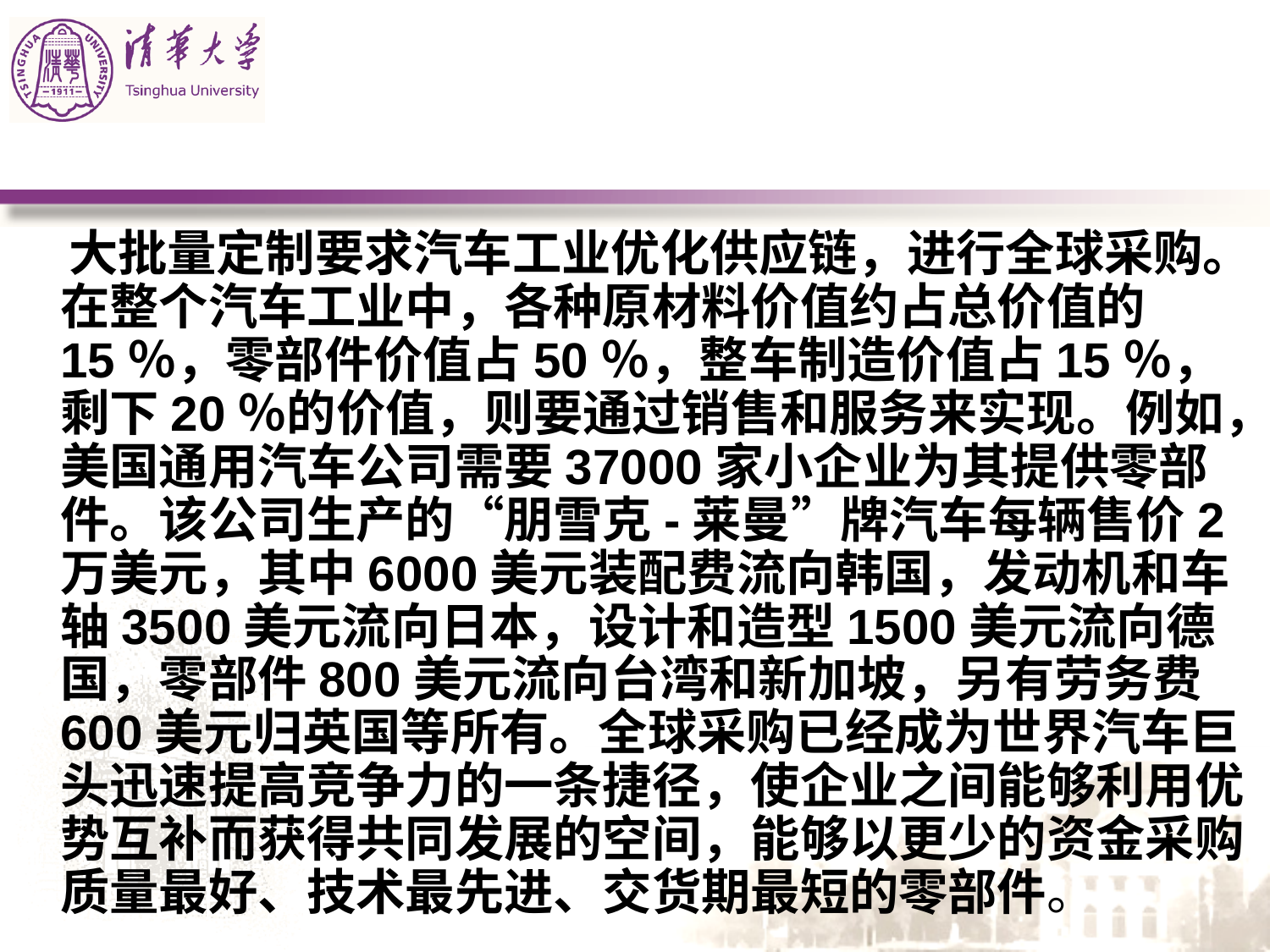

#
    大批量定制要求汽车工业优化供应链，进行全球采购。在整个汽车工业中，各种原材料价值约占总价值的15％，零部件价值占50％，整车制造价值占15％，剩下20％的价值，则要通过销售和服务来实现。例如，美国通用汽车公司需要37000家小企业为其提供零部件。该公司生产的“朋雪克-莱曼”牌汽车每辆售价2万美元，其中6000美元装配费流向韩国，发动机和车轴3500美元流向日本，设计和造型1500美元流向德国，零部件800美元流向台湾和新加坡，另有劳务费600美元归英国等所有。全球采购已经成为世界汽车巨头迅速提高竞争力的一条捷径，使企业之间能够利用优势互补而获得共同发展的空间，能够以更少的资金采购质量最好、技术最先进、交货期最短的零部件。